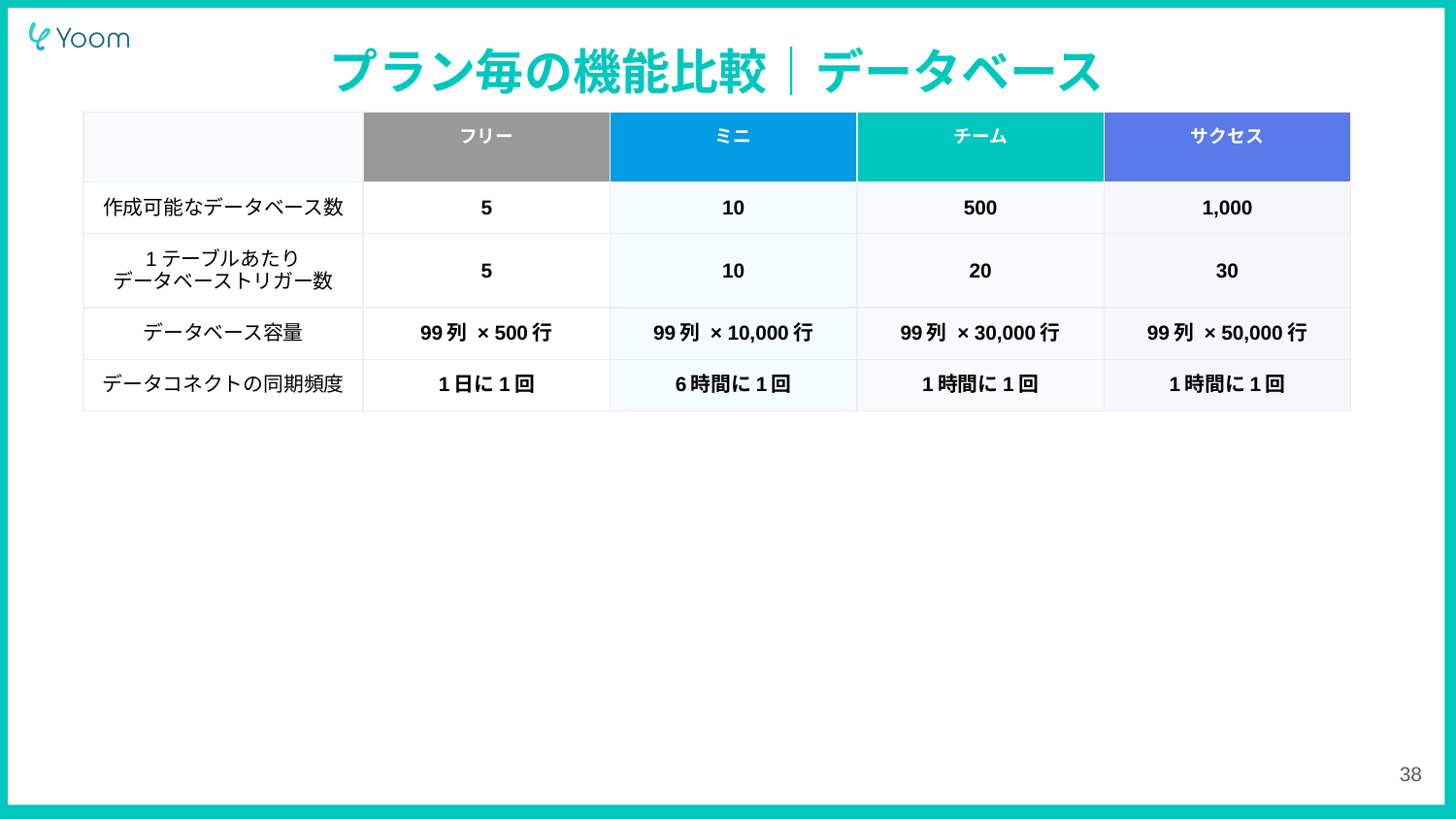

プラン毎の機能比較｜データベース
|  | フリー | ミニ | チーム | サクセス |
| --- | --- | --- | --- | --- |
| 作成可能なデータベース数 | 5 | 10 | 500 | 1,000 |
| 1テーブルあたり データベーストリガー数 | 5 | 10 | 20 | 30 |
| データベース容量 | 99列 × 500行 | 99列 × 10,000行 | 99列 × 30,000行 | 99列 × 50,000行 |
| データコネクトの同期頻度 | 1日に1回 | 6時間に1回 | 1時間に1回 | 1時間に1回 |
38